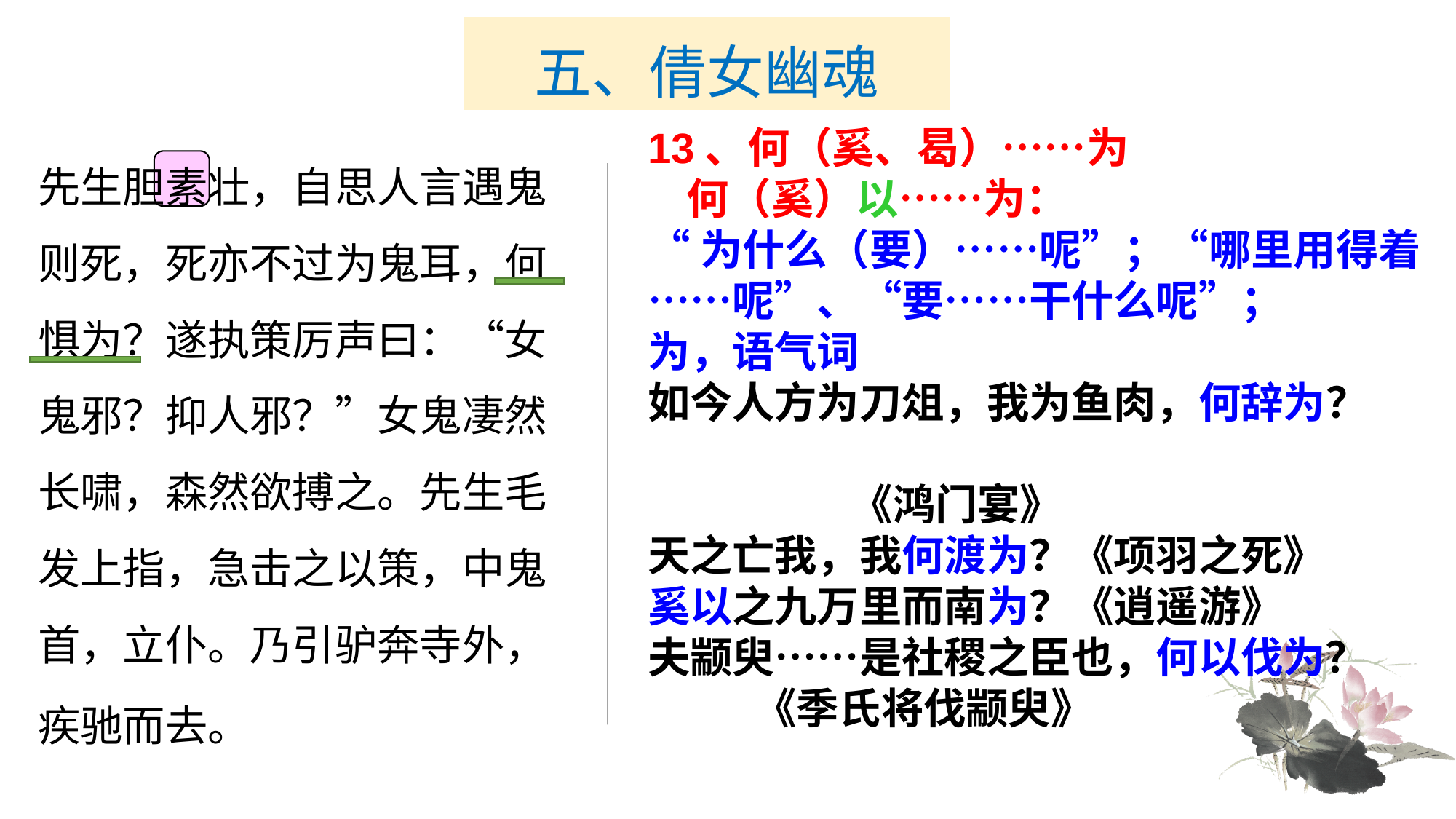

# 五、倩女幽魂
13、何（奚、曷）……为
   何（奚）以……为：
“为什么（要）……呢”；“哪里用得着……呢”、“要……干什么呢”；
为，语气词
如今人方为刀俎，我为鱼肉，何辞为？
                    《鸿门宴》
天之亡我，我何渡为？《项羽之死》
奚以之九万里而南为？《逍遥游》
夫颛臾……是社稷之臣也，何以伐为？
          《季氏将伐颛臾》
先生胆素壮，自思人言遇鬼则死，死亦不过为鬼耳，何惧为？遂执策厉声曰：“女鬼邪？抑人邪？”女鬼凄然长啸，森然欲搏之。先生毛发上指，急击之以策，中鬼首，立仆。乃引驴奔寺外，疾驰而去。